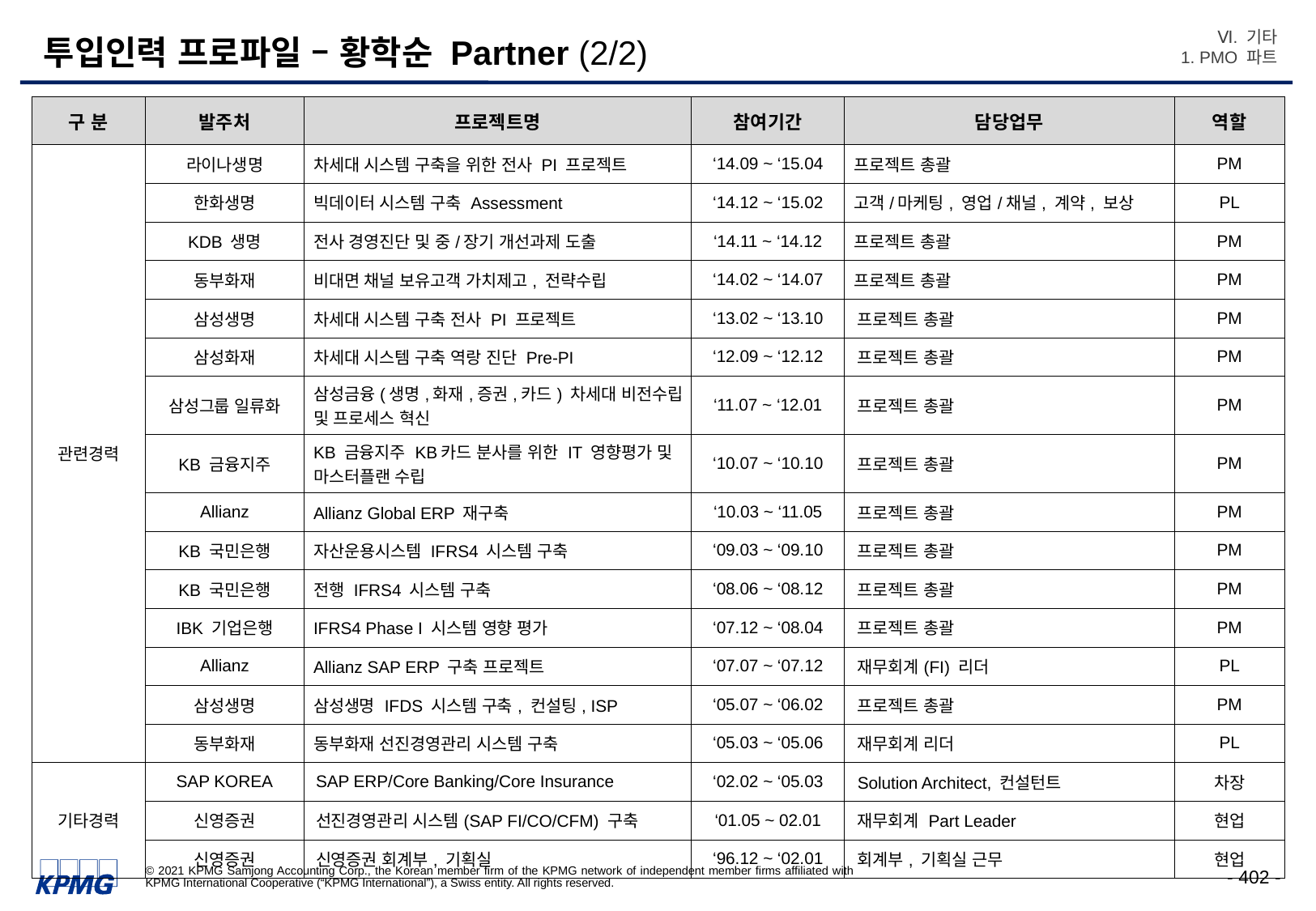

Ⅵ. 기타
1. PMO 파트
# 투입인력 프로파일 – 황학순 Partner (2/2)
| 구 분 | 발주처 | 프로젝트명 | 참여기간 | 담당업무 | 역할 |
| --- | --- | --- | --- | --- | --- |
| 관련경력 | 라이나생명 | 차세대 시스템 구축을 위한 전사 PI 프로젝트 | ‘14.09 ~ ‘15.04 | 프로젝트 총괄 | PM |
|  | 한화생명 | 빅데이터 시스템 구축 Assessment | ‘14.12 ~ ‘15.02 | 고객/마케팅, 영업/채널, 계약, 보상 | PL |
|  | KDB 생명 | 전사 경영진단 및 중/장기 개선과제 도출 | ‘14.11 ~ ‘14.12 | 프로젝트 총괄 | PM |
|  | 동부화재 | 비대면 채널 보유고객 가치제고, 전략수립 | ‘14.02 ~ ‘14.07 | 프로젝트 총괄 | PM |
|  | 삼성생명 | 차세대 시스템 구축 전사 PI 프로젝트 | ‘13.02 ~ ‘13.10 | 프로젝트 총괄 | PM |
|  | 삼성화재 | 차세대 시스템 구축 역랑 진단 Pre-PI | ‘12.09 ~ ‘12.12 | 프로젝트 총괄 | PM |
|  | 삼성그룹 일류화 | 삼성금융(생명,화재,증권,카드) 차세대 비전수립 및 프로세스 혁신 | ‘11.07 ~ ‘12.01 | 프로젝트 총괄 | PM |
|  | KB 금융지주 | KB 금융지주 KB카드 분사를 위한 IT 영향평가 및 마스터플랜 수립 | ‘10.07 ~ ‘10.10 | 프로젝트 총괄 | PM |
|  | Allianz | Allianz Global ERP 재구축 | ‘10.03 ~ ‘11.05 | 프로젝트 총괄 | PM |
|  | KB 국민은행 | 자산운용시스템 IFRS4 시스템 구축 | ‘09.03 ~ ‘09.10 | 프로젝트 총괄 | PM |
|  | KB 국민은행 | 전행 IFRS4 시스템 구축 | ‘08.06 ~ ‘08.12 | 프로젝트 총괄 | PM |
|  | IBK 기업은행 | IFRS4 Phase I 시스템 영향 평가 | ‘07.12 ~ ‘08.04 | 프로젝트 총괄 | PM |
|  | Allianz | Allianz SAP ERP 구축 프로젝트 | ‘07.07 ~ ‘07.12 | 재무회계(FI) 리더 | PL |
|  | 삼성생명 | 삼성생명 IFDS 시스템 구축, 컨설팅, ISP | ‘05.07 ~ ‘06.02 | 프로젝트 총괄 | PM |
|  | 동부화재 | 동부화재 선진경영관리 시스템 구축 | ‘05.03 ~ ‘05.06 | 재무회계 리더 | PL |
| 기타경력 | SAP KOREA | SAP ERP/Core Banking/Core Insurance | ‘02.02 ~ ‘05.03 | Solution Architect, 컨설턴트 | 차장 |
|  | 신영증권 | 선진경영관리 시스템(SAP FI/CO/CFM) 구축 | ‘01.05 ~ 02.01 | 재무회계 Part Leader | 현업 |
|  | 신영증권 | 신영증권 회계부, 기획실 | ‘96.12 ~ ‘02.01 | 회계부, 기획실 근무 | 현업 |